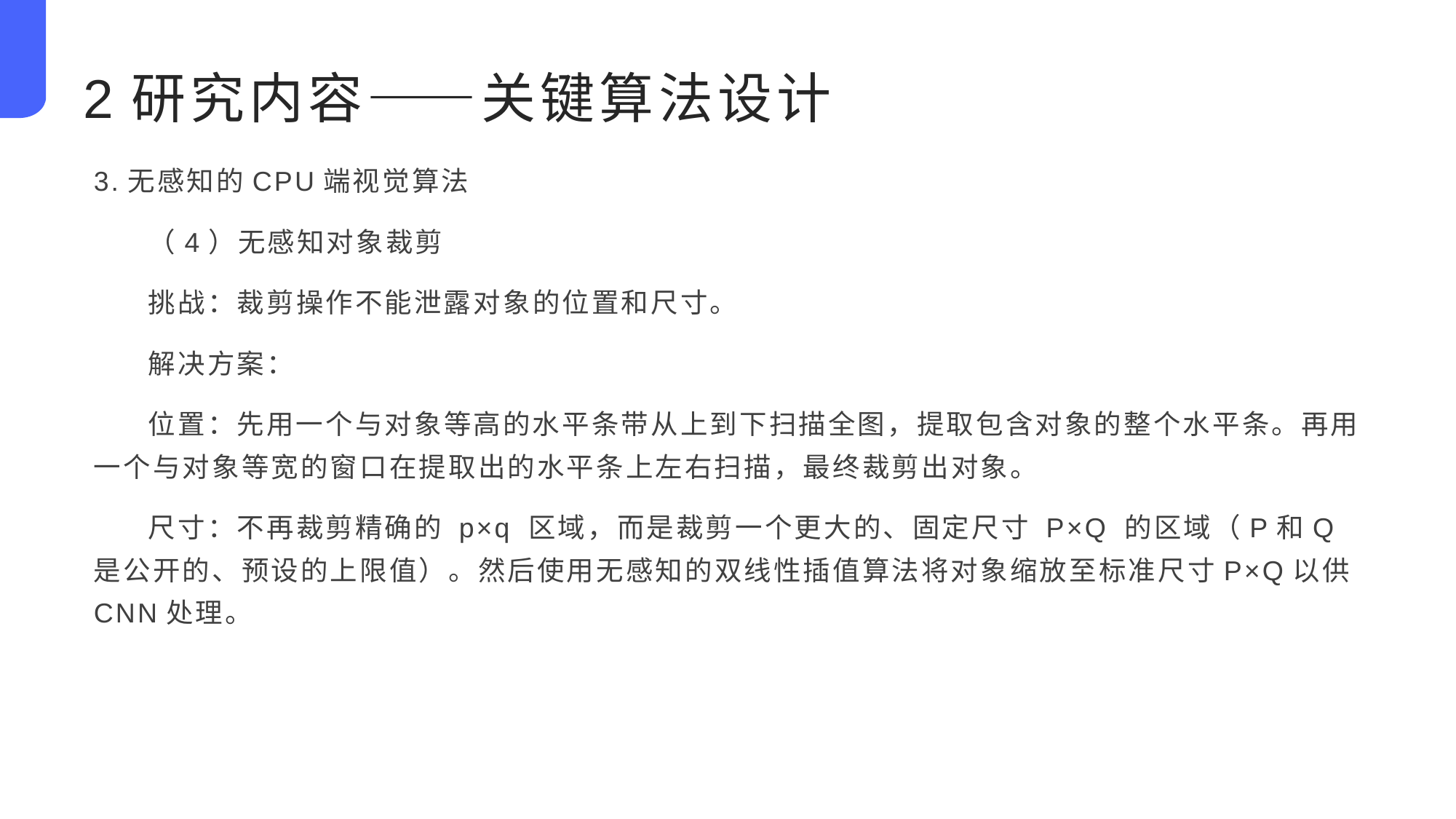

2研究内容——关键算法设计
3.无感知的CPU端视觉算法
（4）无感知对象裁剪
挑战：裁剪操作不能泄露对象的位置和尺寸。
解决方案：
位置：先用一个与对象等高的水平条带从上到下扫描全图，提取包含对象的整个水平条。再用一个与对象等宽的窗口在提取出的水平条上左右扫描，最终裁剪出对象。
尺寸：不再裁剪精确的 p×q 区域，而是裁剪一个更大的、固定尺寸 P×Q 的区域（P和Q是公开的、预设的上限值）。然后使用无感知的双线性插值算法将对象缩放至标准尺寸P×Q以供CNN处理。